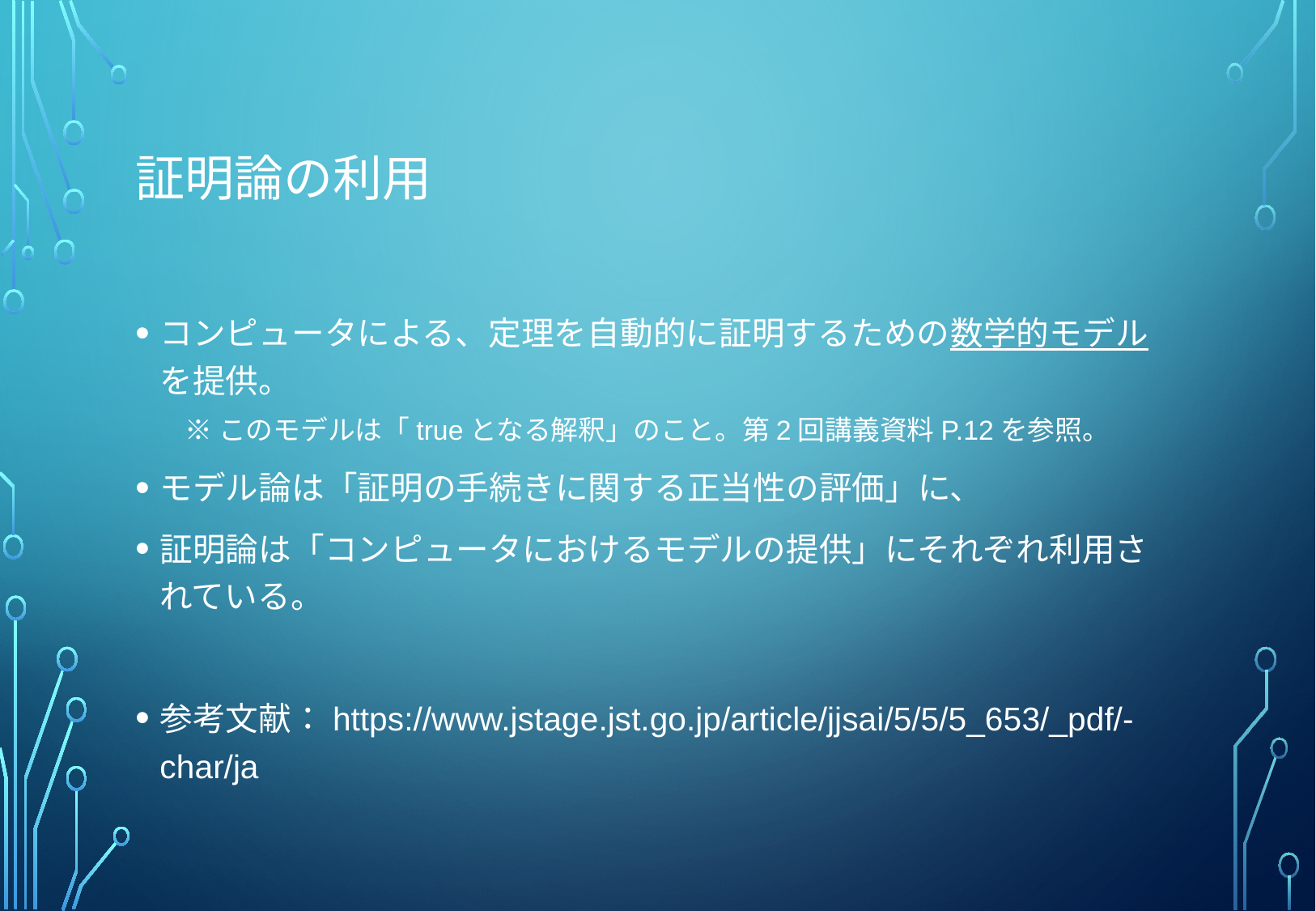

# 証明論の利用
コンピュータによる、定理を自動的に証明するための数学的モデルを提供。
※このモデルは「trueとなる解釈」のこと。第2回講義資料P.12を参照。
モデル論は「証明の手続きに関する正当性の評価」に、
証明論は「コンピュータにおけるモデルの提供」にそれぞれ利用されている。

参考文献：https://www.jstage.jst.go.jp/article/jjsai/5/5/5_653/_pdf/-char/ja